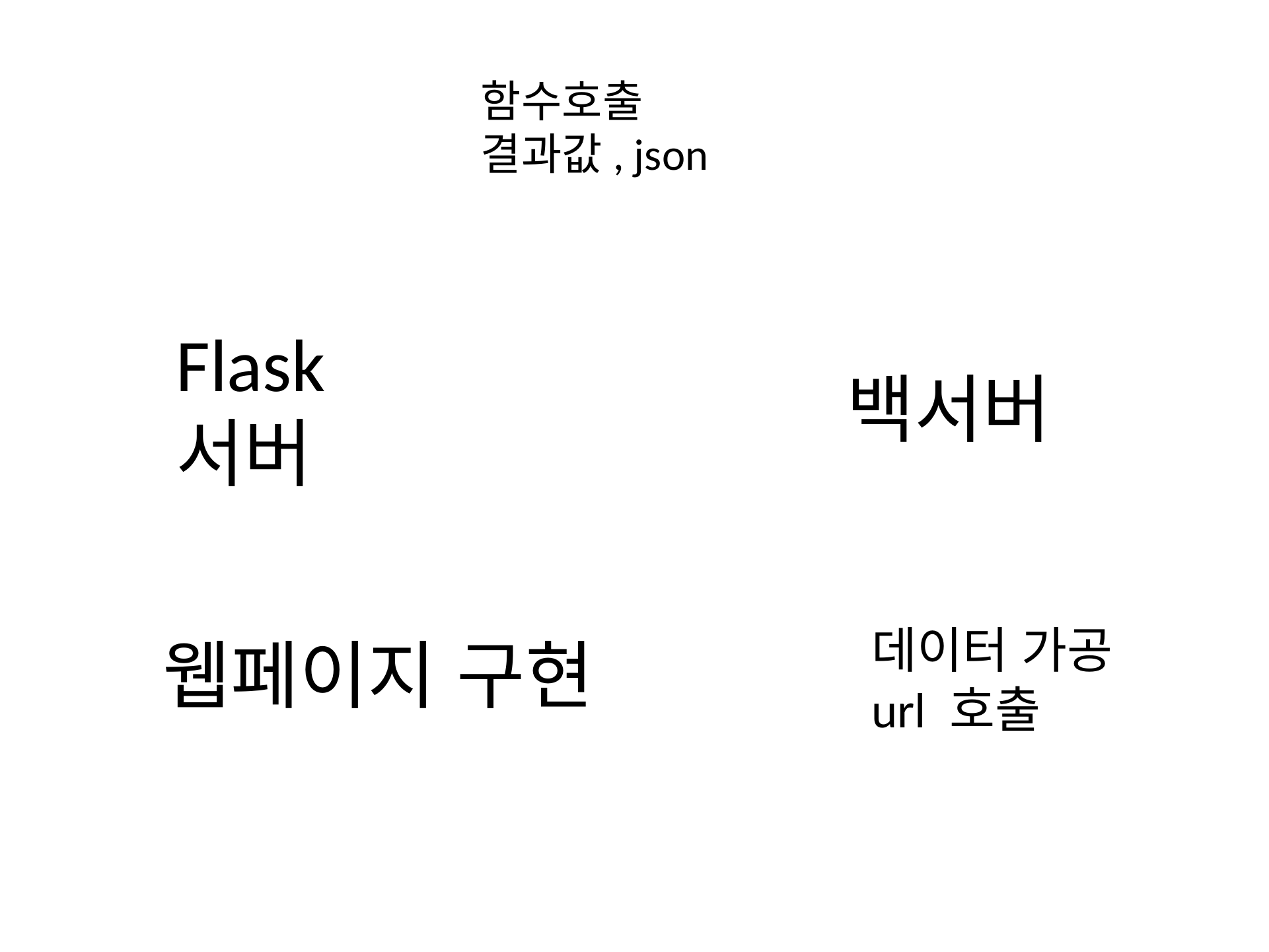

함수호출 결과값, json
Flask
서버
백서버
데이터 가공
url 호출
웹페이지 구현